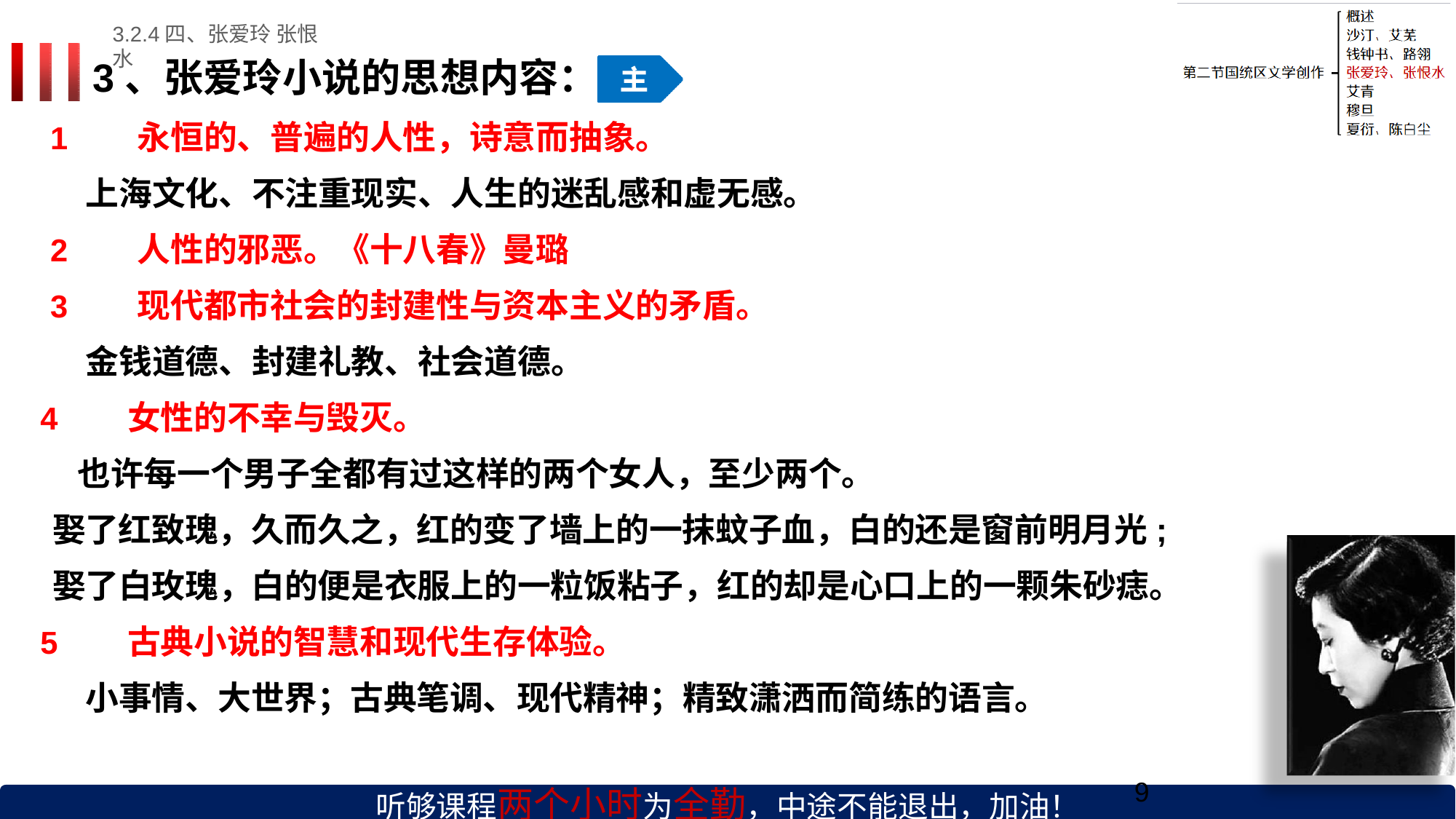

3.2.4四、张爱玲 张恨水

# 3、张爱玲小说的思想内容：

永恒的、普遍的人性，诗意而抽象。
上海文化、不注重现实、人生的迷乱感和虚无感。
人性的邪恶。《十八春》曼璐
现代都市社会的封建性与资本主义的矛盾。
金钱道德、封建礼教、社会道德。
女性的不幸与毁灭。
也许每一个男子全都有过这样的两个女人，至少两个。
娶了红致瑰，久而久之，红的变了墙上的一抹蚊子血，白的还是窗前明月光;
娶了白玫瑰，白的便是衣服上的一粒饭粘子，红的却是心口上的一颗朱砂痣。
古典小说的智慧和现代生存体验。
小事情、大世界；古典笔调、现代精神；精致潇洒而简练的语言。

9

听够课程两个小时为全勤，中途不能退出，加油！